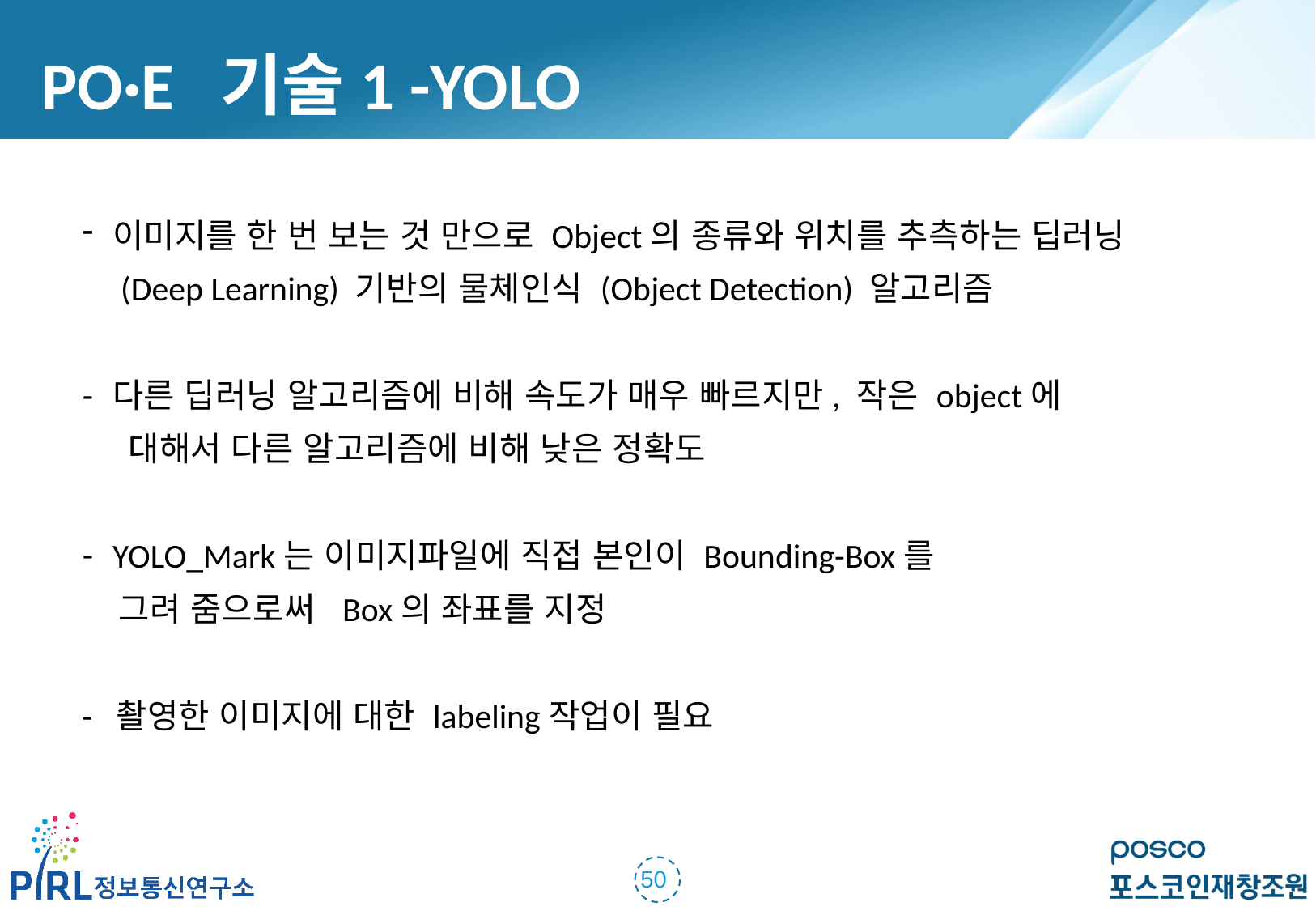

PO·E  기술1 -YOLO
이미지를 한 번 보는 것 만으로 Object의 종류와 위치를 추측하는 딥러닝
     (Deep Learning) 기반의 물체인식 (Object Detection) 알고리즘

다른 딥러닝 알고리즘에 비해 속도가 매우 빠르지만, 작은 object에
    대해서 다른 알고리즘에 비해 낮은 정확도

YOLO_Mark는 이미지파일에 직접 본인이 Bounding-Box를
   그려 줌으로써  Box의 좌표를 지정

-  촬영한 이미지에 대한 labeling작업이 필요